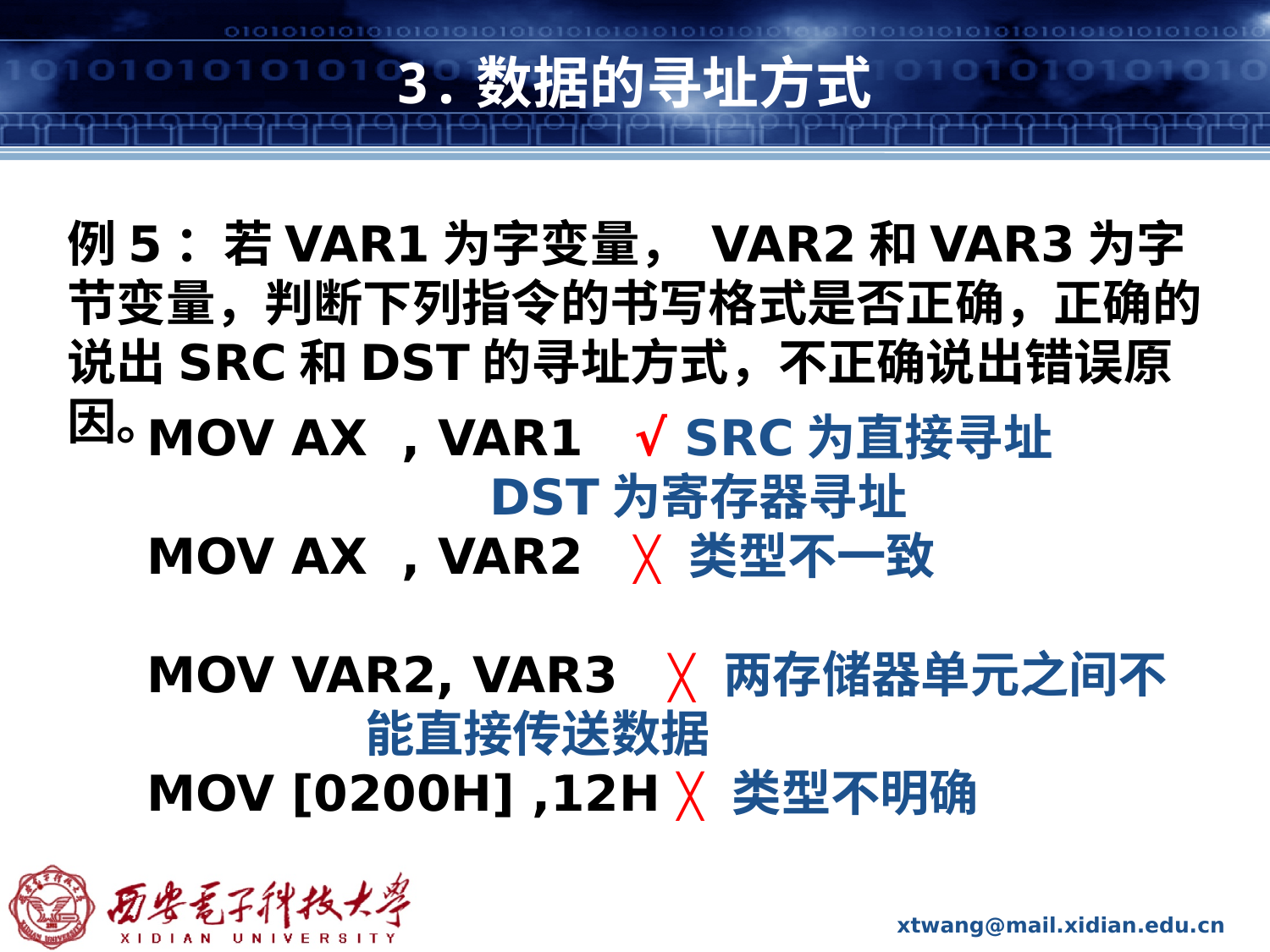

# 3.数据的寻址方式
例5：若VAR1为字变量， VAR2和VAR3为字节变量，判断下列指令的书写格式是否正确，正确的说出SRC和DST的寻址方式，不正确说出错误原因。
   MOV AX  , VAR1   √ SRC为直接寻址
                       DST为寄存器寻址
   MOV AX  , VAR2   ╳ 类型不一致

   MOV VAR2, VAR3   ╳ 两存储器单元之间不
                       能直接传送数据
   MOV [0200H] ,12H ╳ 类型不明确